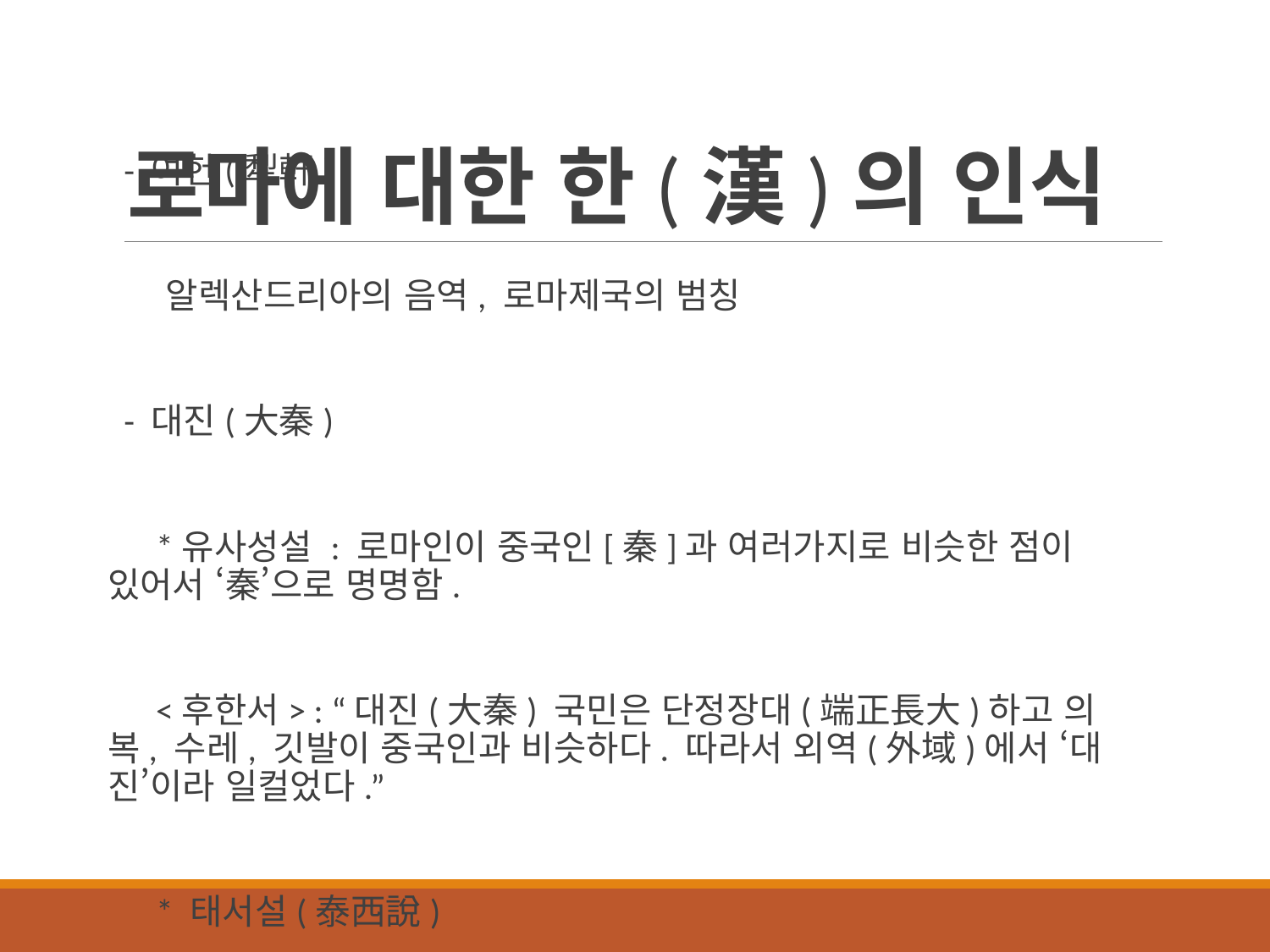

# 로마에 대한 한(漢)의 인식
  - 여헌(犁軒)

     알렉산드리아의 음역, 로마제국의 범칭

  - 대진(大秦)

      *유사성설 : 로마인이 중국인[秦]과 여러가지로 비슷한 점이 있어서 ‘秦’으로 명명함.

      <후한서> : “대진(大秦) 국민은 단정장대(端正長大)하고 의복, 수레, 깃발이 중국인과 비슷하다. 따라서 외역(外域)에서 ‘대진’이라 일컬었다.”

      * 태서설(泰西說)